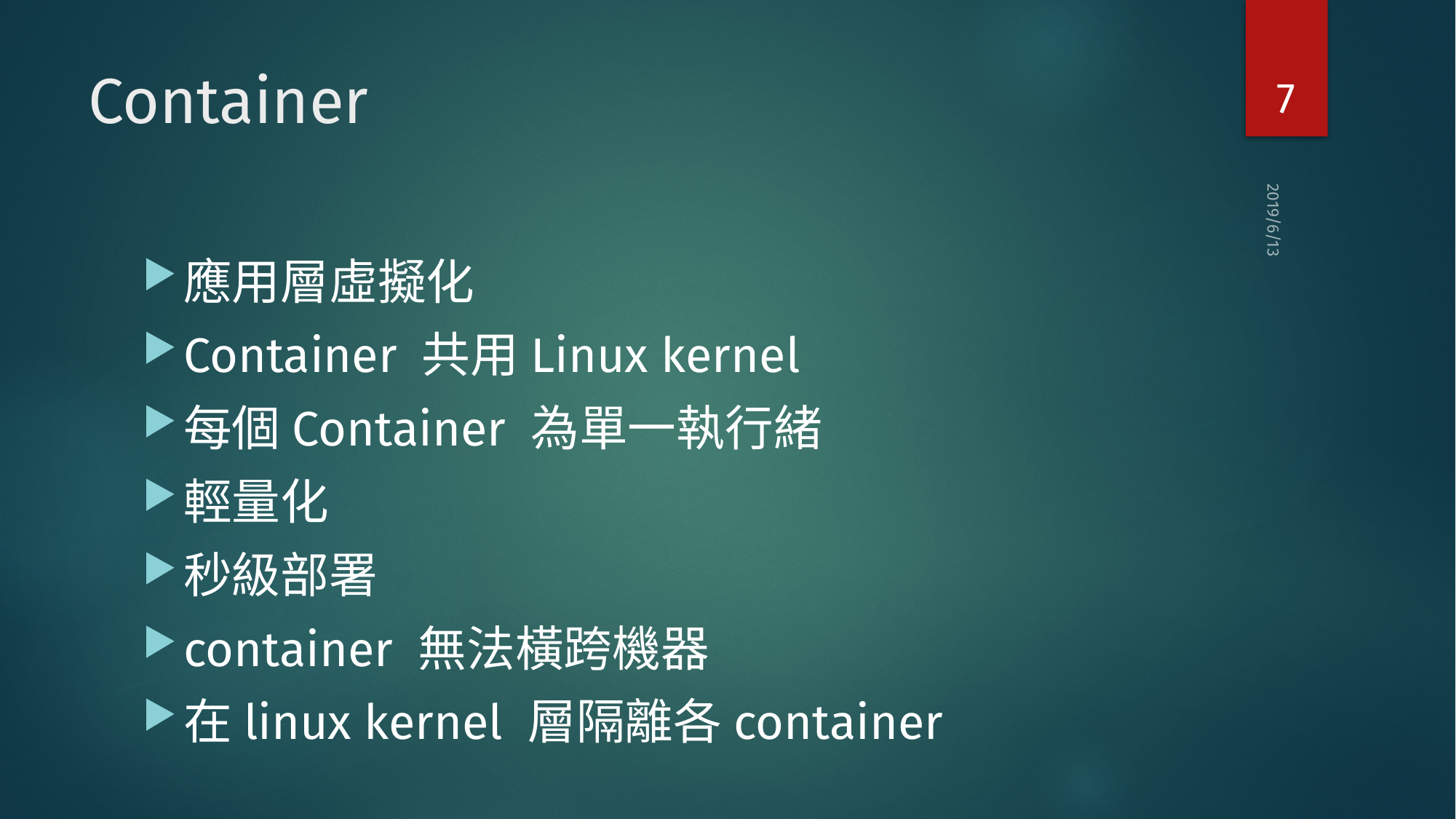

7
# Container
2019/6/13
應用層虛擬化
Container 共用Linux kernel
每個Container 為單一執行緒
輕量化
秒級部署
container 無法橫跨機器
在linux kernel 層隔離各container